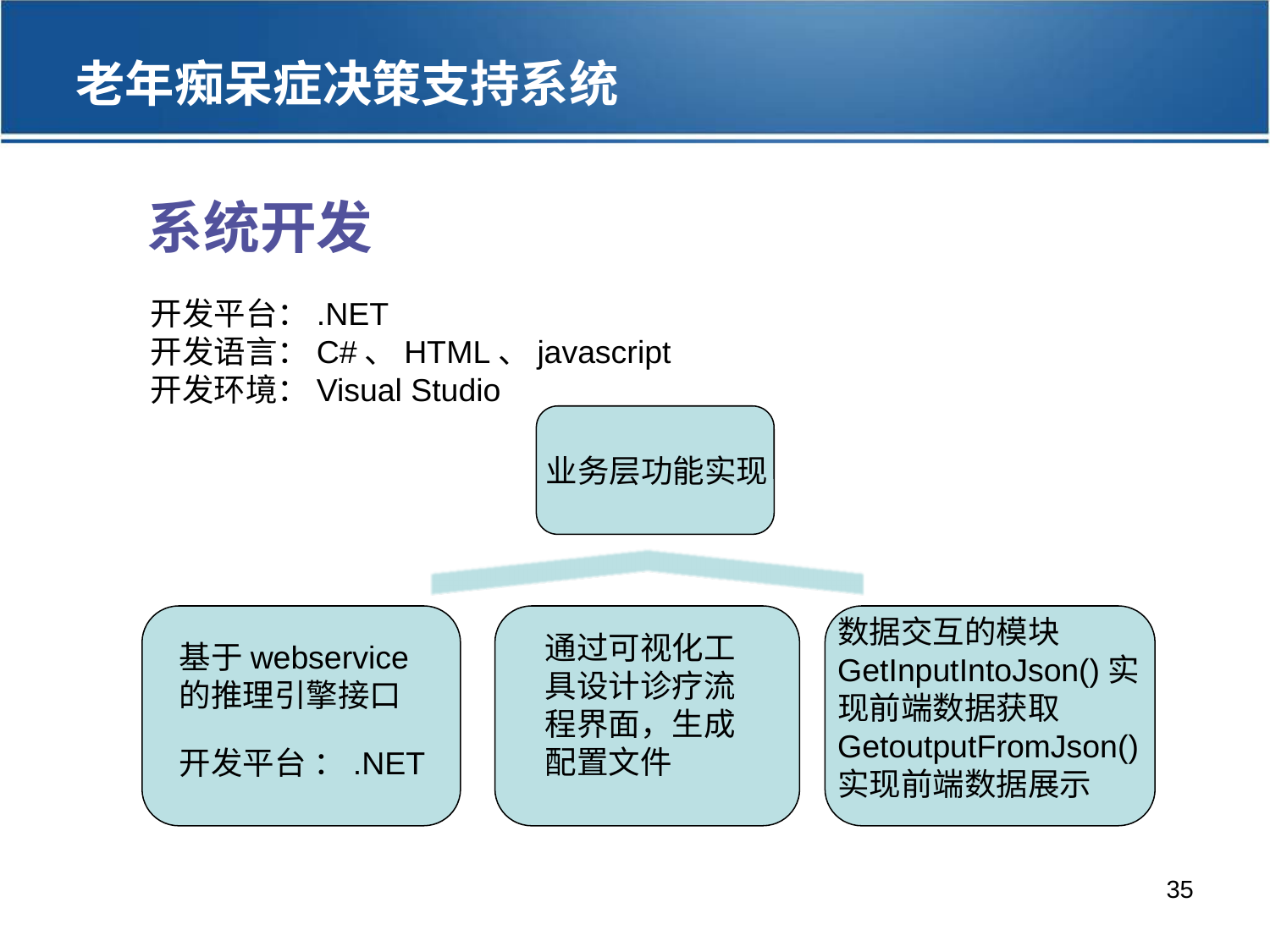

老年痴呆症决策支持系统
系统开发
开发平台：.NET
开发语言：C#、HTML、javascript
开发环境：Visual Studio

业务层功能实现

数据交互的模块
GetInputIntoJson()实现前端数据获取
GetoutputFromJson()实现前端数据展示
通过可视化工具设计诊疗流程界面，生成配置文件
基于webservice 的推理引擎接口
开发平台 ：.NET
35